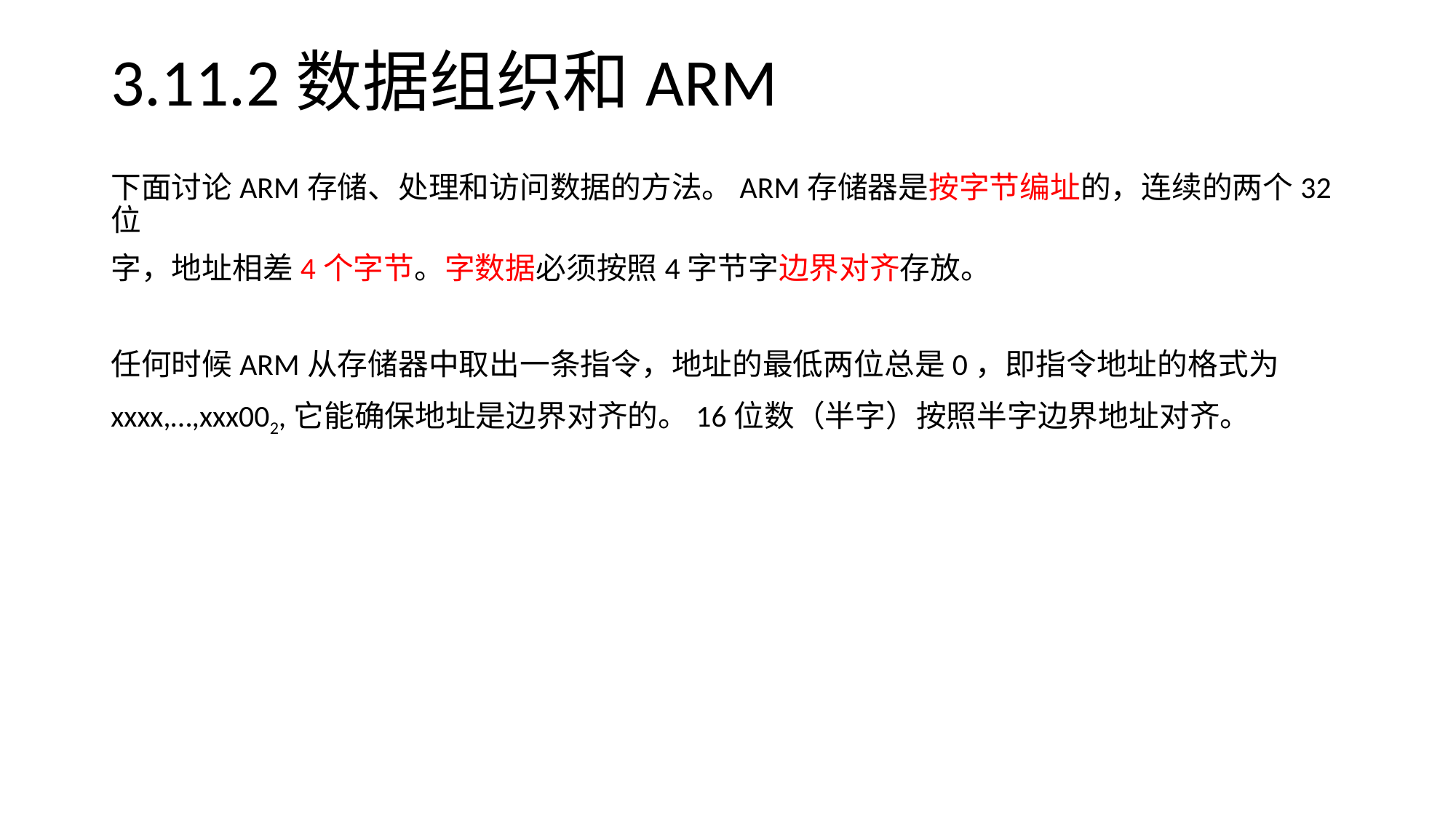

# 3.11.2数据组织和ARM

下面讨论ARM存储、处理和访问数据的方法。ARM存储器是按字节编址的，连续的两个32位
字，地址相差4个字节。字数据必须按照4字节字边界对齐存放。

任何时候ARM从存储器中取出一条指令，地址的最低两位总是0，即指令地址的格式为
xxxx,…,xxx002,它能确保地址是边界对齐的。16位数（半字）按照半字边界地址对齐。